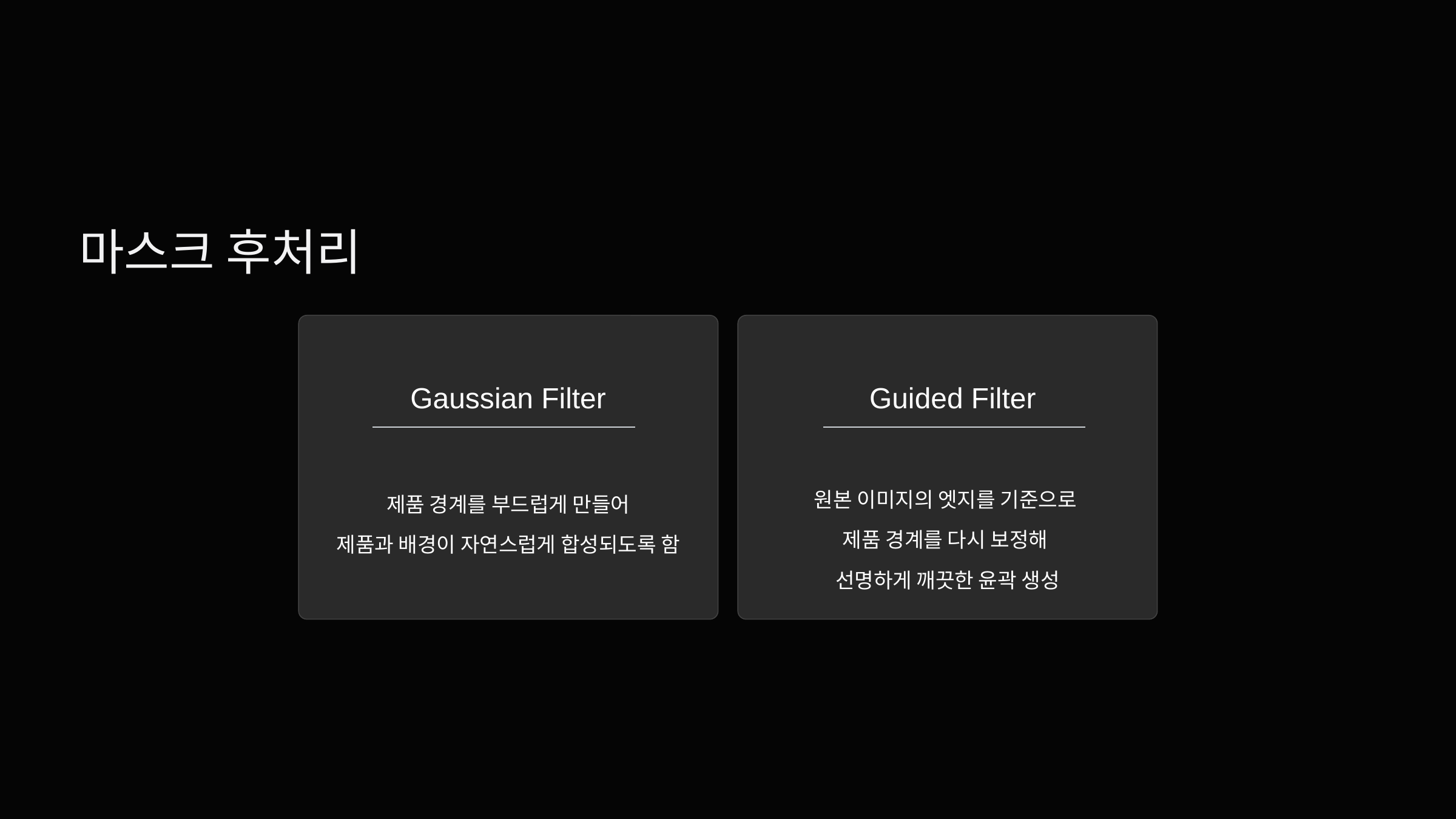

마스크 후처리

Gaussian Filter
Guided Filter
원본 이미지의 엣지를 기준으로
제품 경계를 다시 보정해
선명하게 깨끗한 윤곽 생성
제품 경계를 부드럽게 만들어
제품과 배경이 자연스럽게 합성되도록 함